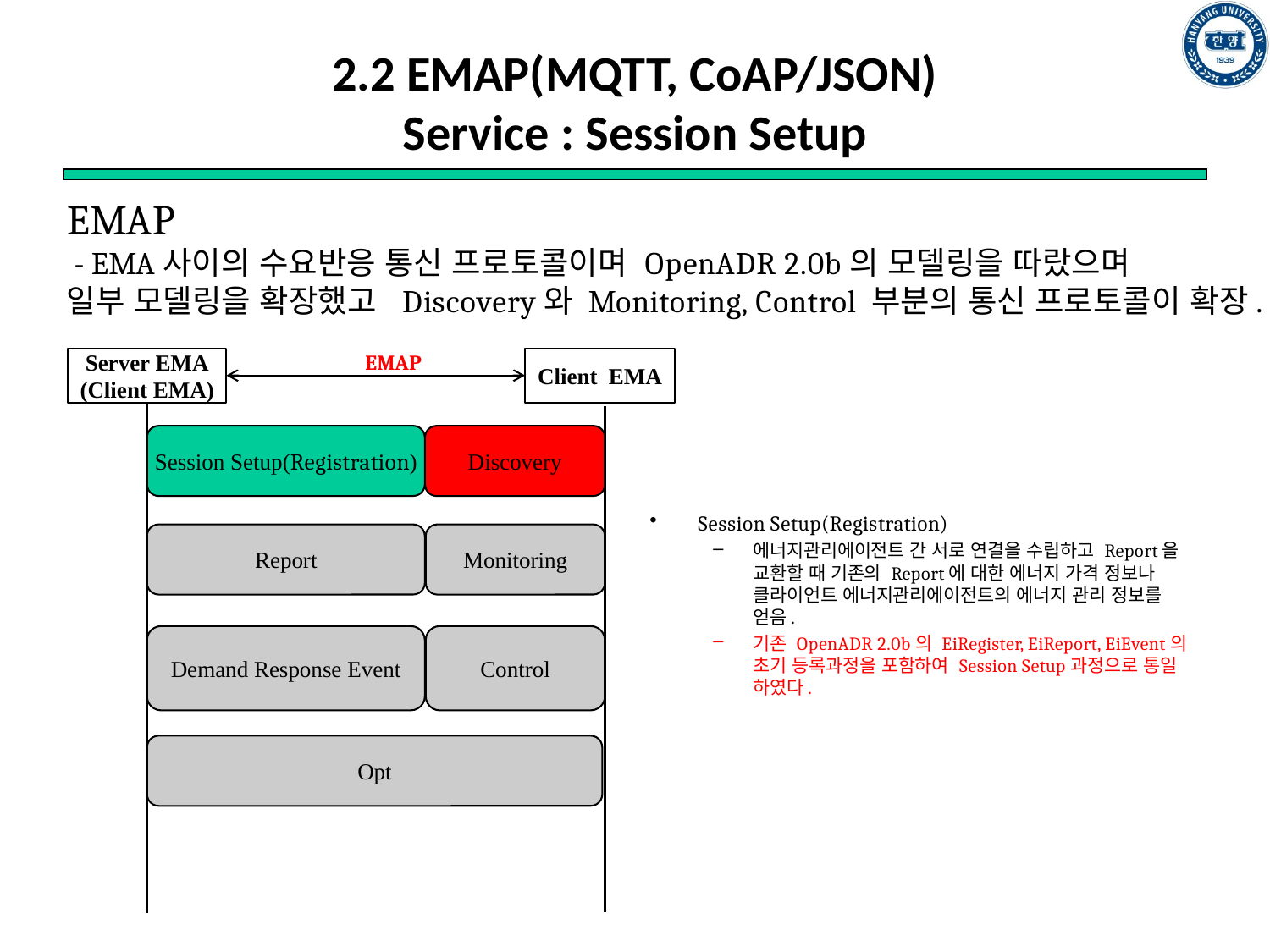

# 2.2 EMAP(MQTT, CoAP/JSON) Service : Session Setup
EMAP
 - EMA사이의 수요반응 통신 프로토콜이며 OpenADR 2.0b의 모델링을 따랐으며
일부 모델링을 확장했고  Discovery와 Monitoring, Control 부분의 통신 프로토콜이 확장.

EMAP
Client  EMA
Server EMA
(Client EMA)
Discovery
Session Setup(Registration)
Session Setup(Registration)
에너지관리에이전트 간 서로 연결을 수립하고 Report을 교환할 때 기존의 Report에 대한 에너지 가격 정보나 클라이언트 에너지관리에이전트의 에너지 관리 정보를 얻음.
기존 OpenADR 2.0b의 EiRegister, EiReport, EiEvent의 초기 등록과정을 포함하여 Session Setup과정으로 통일 하였다.

Monitoring
Report
Control
Demand Response Event
Opt